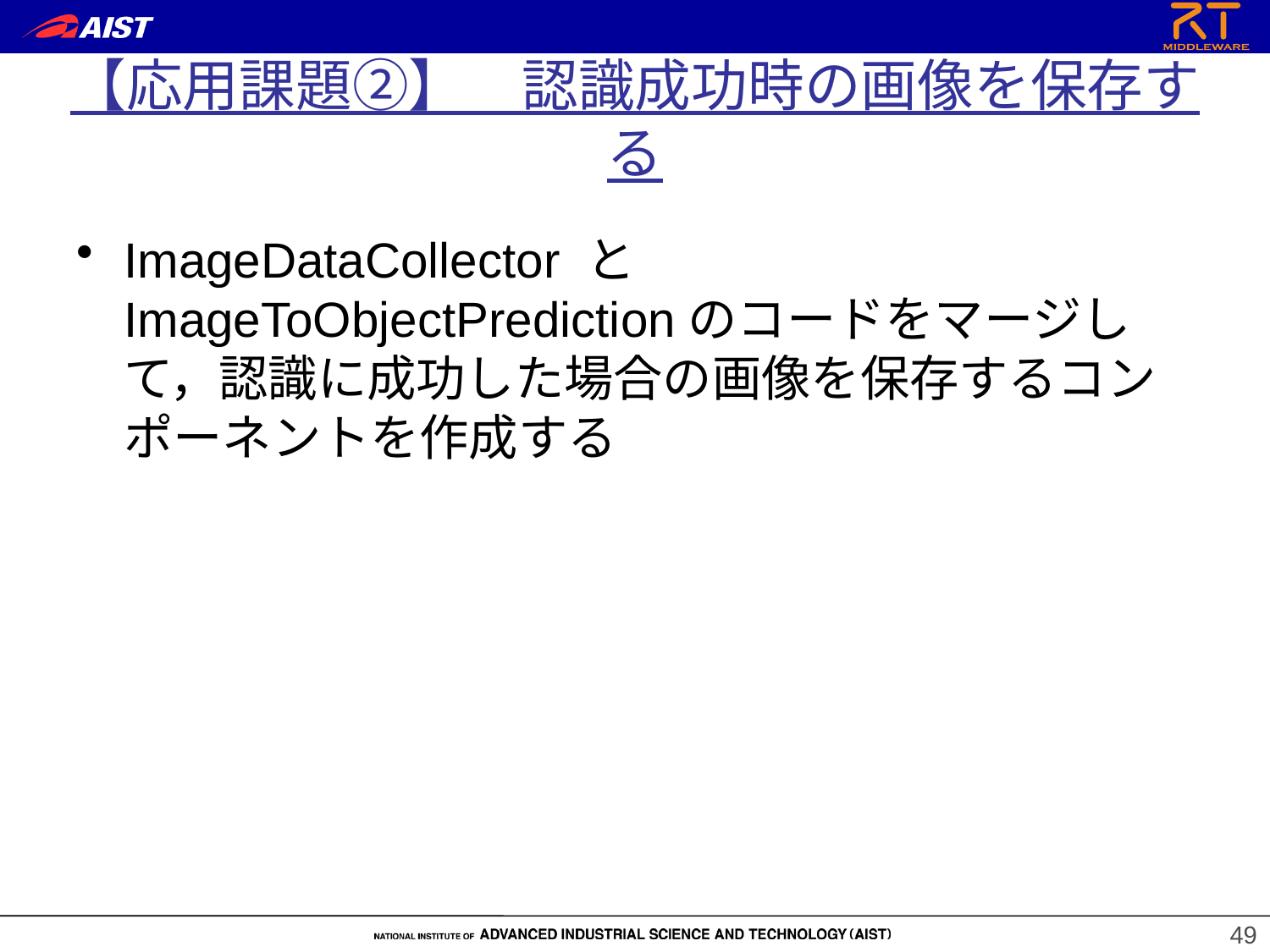

# 【応用課題②】　認識成功時の画像を保存する
ImageDataCollector と ImageToObjectPredictionのコードをマージして，認識に成功した場合の画像を保存するコンポーネントを作成する
49